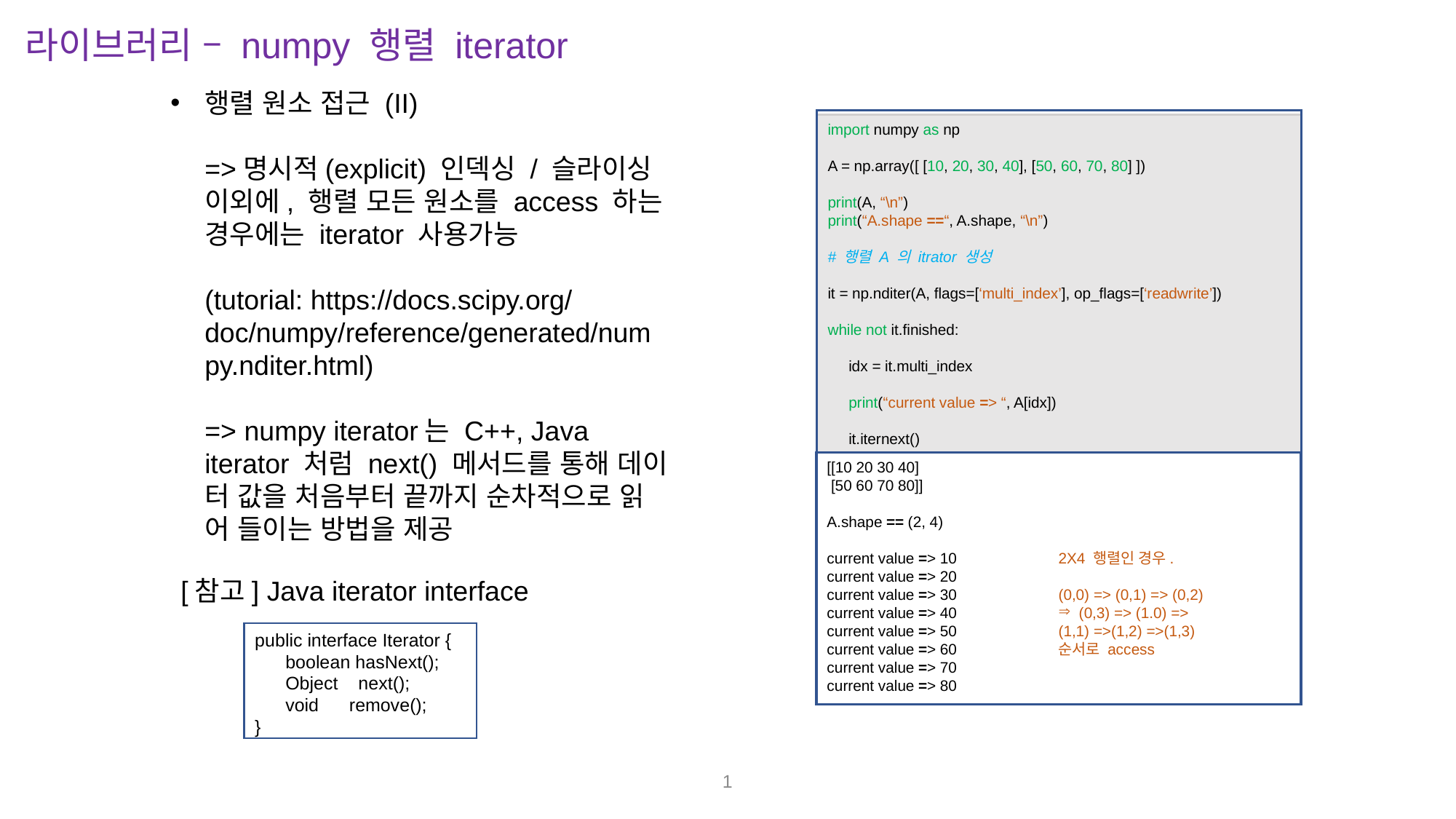

라이브러리 – numpy 행렬 iterator
행렬 원소 접근 (II)
=>명시적(explicit) 인덱싱 / 슬라이싱
이외에, 행렬 모든 원소를 access 하는
경우에는 iterator 사용가능
(tutorial: https://docs.scipy.org/
doc/numpy/reference/generated/num
py.nditer.html)
=> numpy iterator는 C++, Java
iterator 처럼 next() 메서드를 통해 데이
터 값을 처음부터 끝까지 순차적으로 읽
어 들이는 방법을 제공

import numpy as np

A = np.array([ [10, 20, 30, 40], [50, 60, 70, 80] ])

print(A, “\n”)
print(“A.shape ==“, A.shape, “\n”)

# 행렬 A 의 itrator 생성

it = np.nditer(A, flags=[‘multi_index’], op_flags=[‘readwrite’])

while not it.finished:

     idx = it.multi_index

     print(“current value => “, A[idx])

     it.iternext()
[[10 20 30 40]
 [50 60 70 80]]

A.shape == (2, 4)

current value => 10
current value => 20
current value => 30
current value => 40
current value => 50
current value => 60
current value => 70
current value => 80

2X4 행렬인 경우.

(0,0) => (0,1) => (0,2)
(0,3) => (1.0) =>
(1,1) =>(1,2) =>(1,3)
순서로 access

[참고] Java iterator interface
public interface Iterator {
      boolean hasNext();
      Object    next();
      void      remove();
}
1